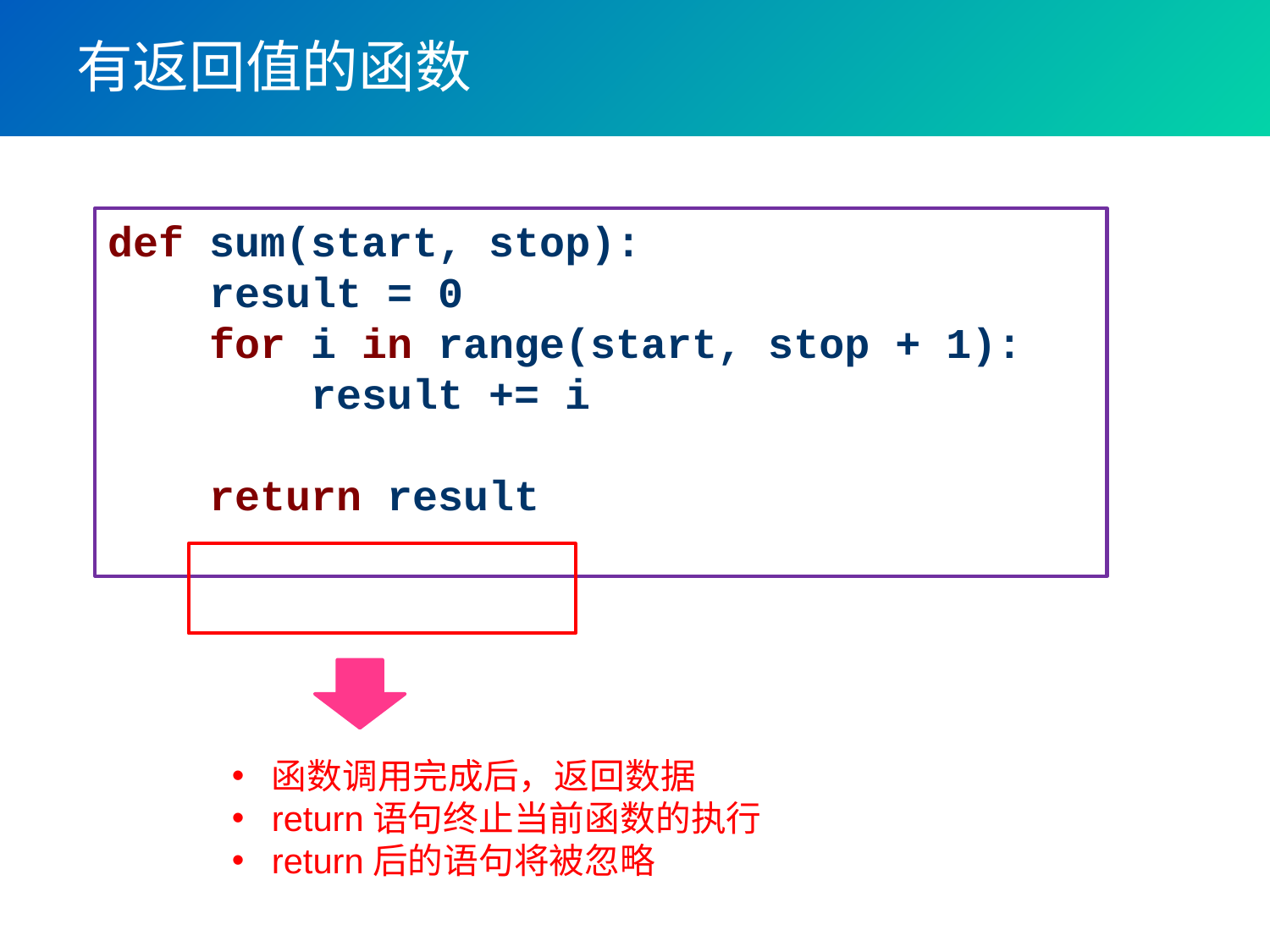

# 有返回值的函数
def sum(start, stop):
    result = 0
    for i in range(start, stop + 1):
        result += i

    return result

函数调用完成后，返回数据
return语句终止当前函数的执行
return后的语句将被忽略